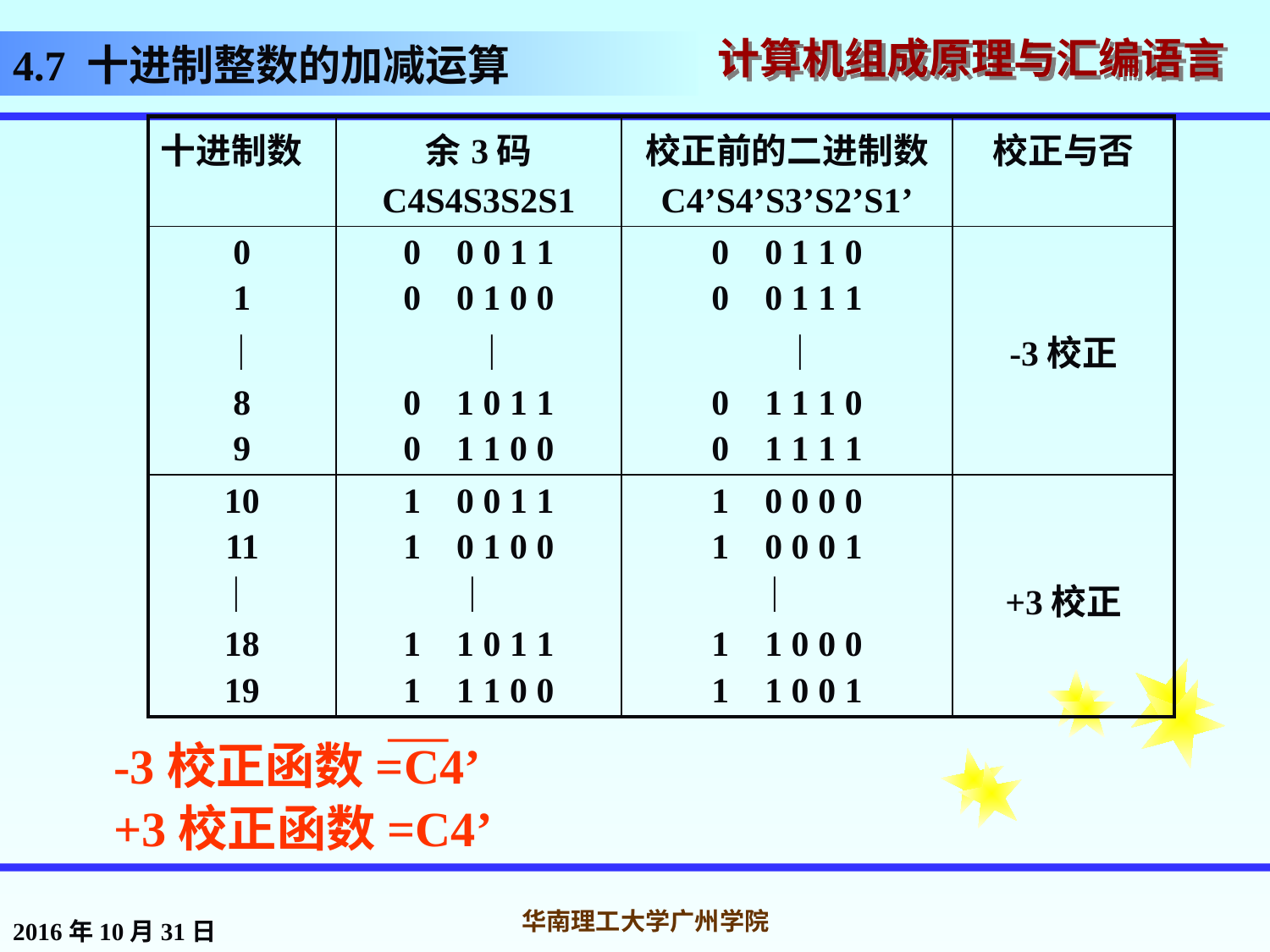

# 4.7 十进制整数的加减运算
| 十进制数 | 余3码 C4S4S3S2S1 | 校正前的二进制数 C4’S4’S3’S2’S1’ | 校正与否 |
| --- | --- | --- | --- |
| 0 1 ｜ 8 9 | 0 0 0 1 1 0 0 1 0 0 ｜ 0 1 0 1 1 0 1 1 0 0 | 0 0 1 1 0 0 0 1 1 1 ｜ 0 1 1 1 0 0 1 1 1 1 | -3校正 |
| 10 11 ｜ 18 19 | 1 0 0 1 1 1 0 1 0 0 ｜ 1 1 0 1 1 1 1 1 0 0 | 1 0 0 0 0 1 0 0 0 1 ｜ 1 1 0 0 0 1 1 0 0 1 | +3校正 |
-3校正函数=C4’
+3校正函数=C4’

2016年10月31日
华南理工大学广州学院